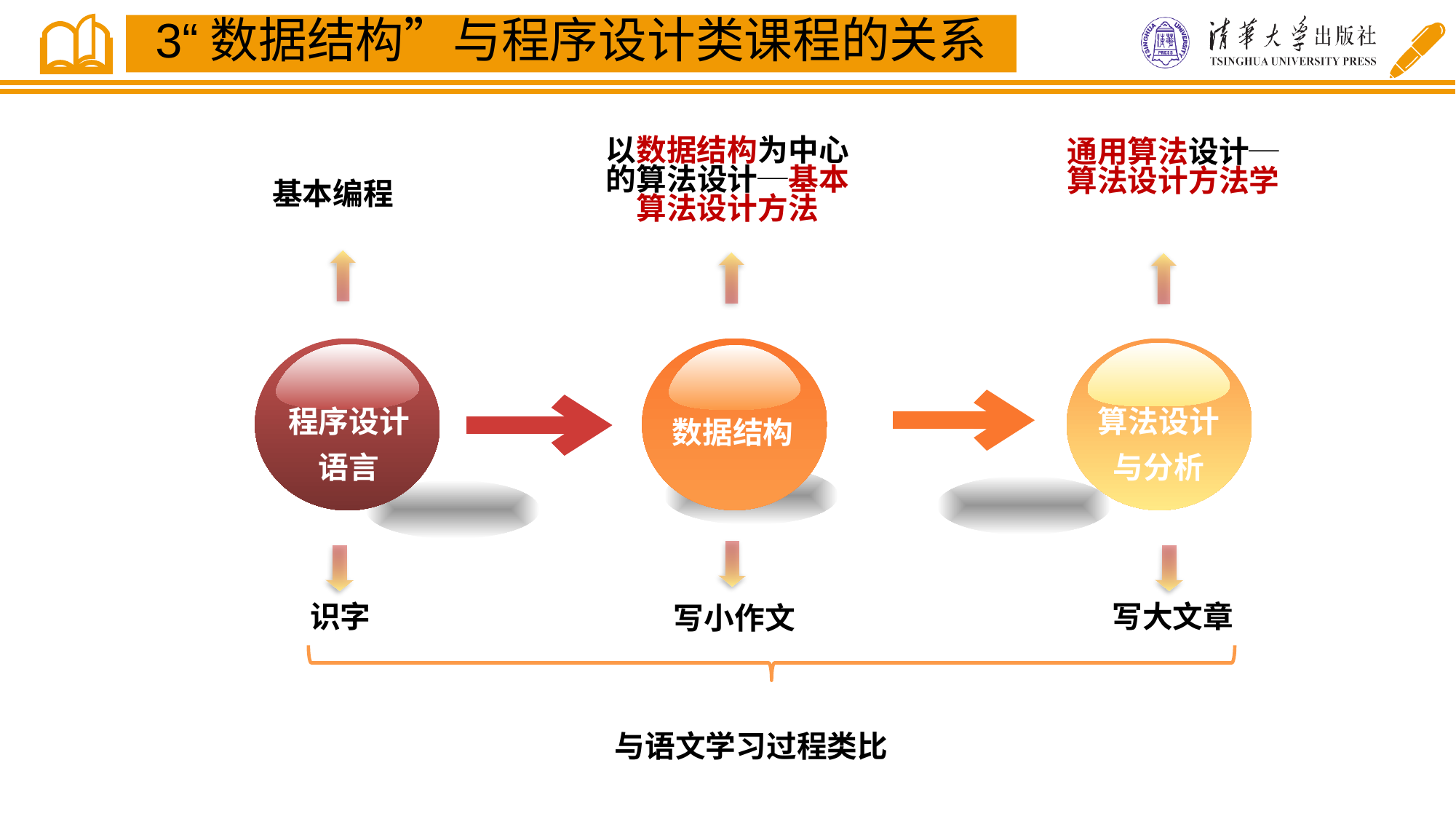

3“数据结构”与程序设计类课程的关系
以数据结构为中心的算法设计─基本算法设计方法
通用算法设计─算法设计方法学
基本编程

数据结构

算法设计
与分析
程序设计
语言
数据结构

写大文章
识字
写小作文
与语文学习过程类比